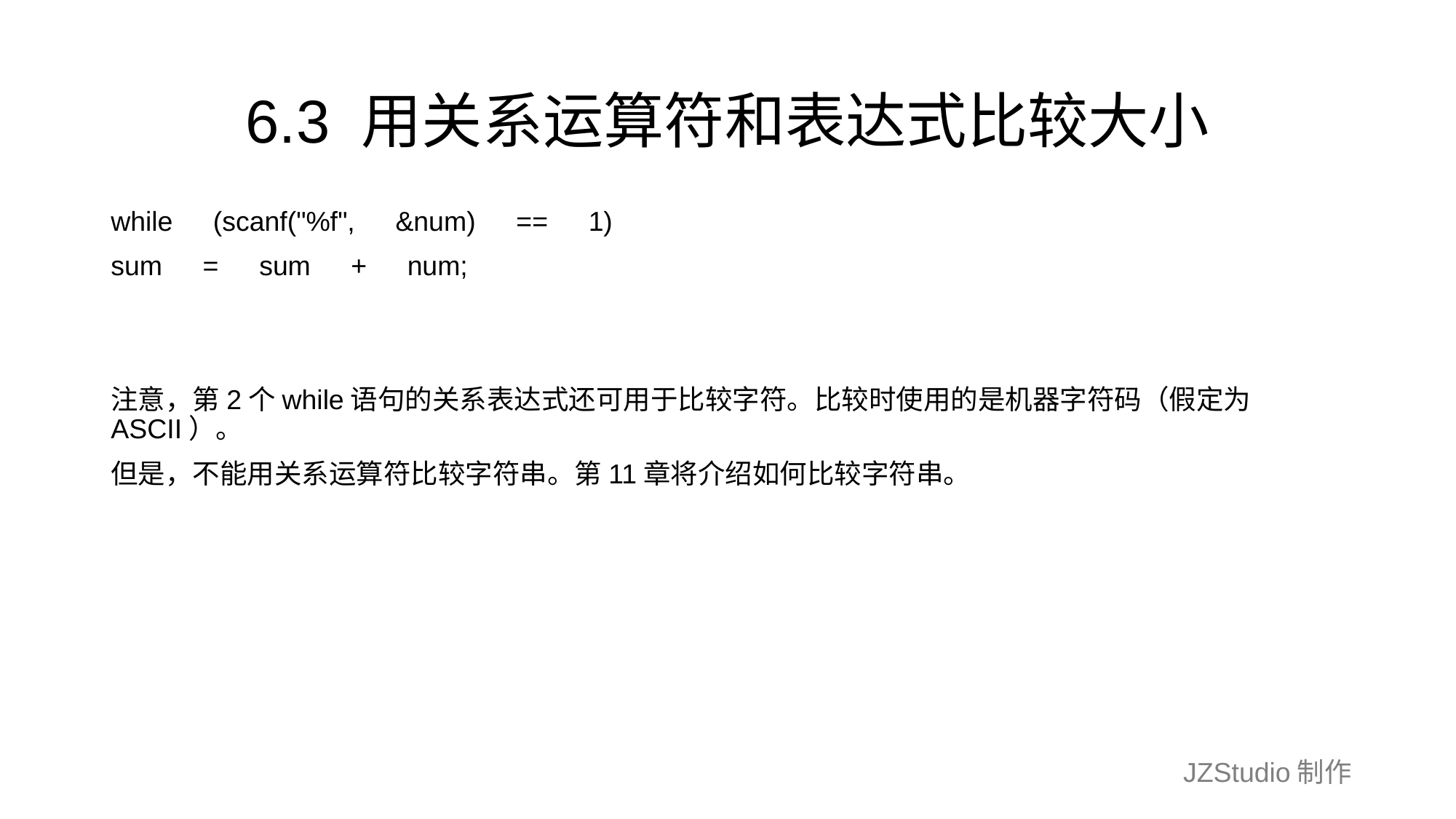

# 6.3 用关系运算符和表达式比较大小
while　(scanf("%f",　&num)　==　1)
sum　=　sum　+　num;

注意，第2个while语句的关系表达式还可用于比较字符。比较时使用的是机器字符码（假定为ASCII）。
但是，不能用关系运算符比较字符串。第11章将介绍如何比较字符串。